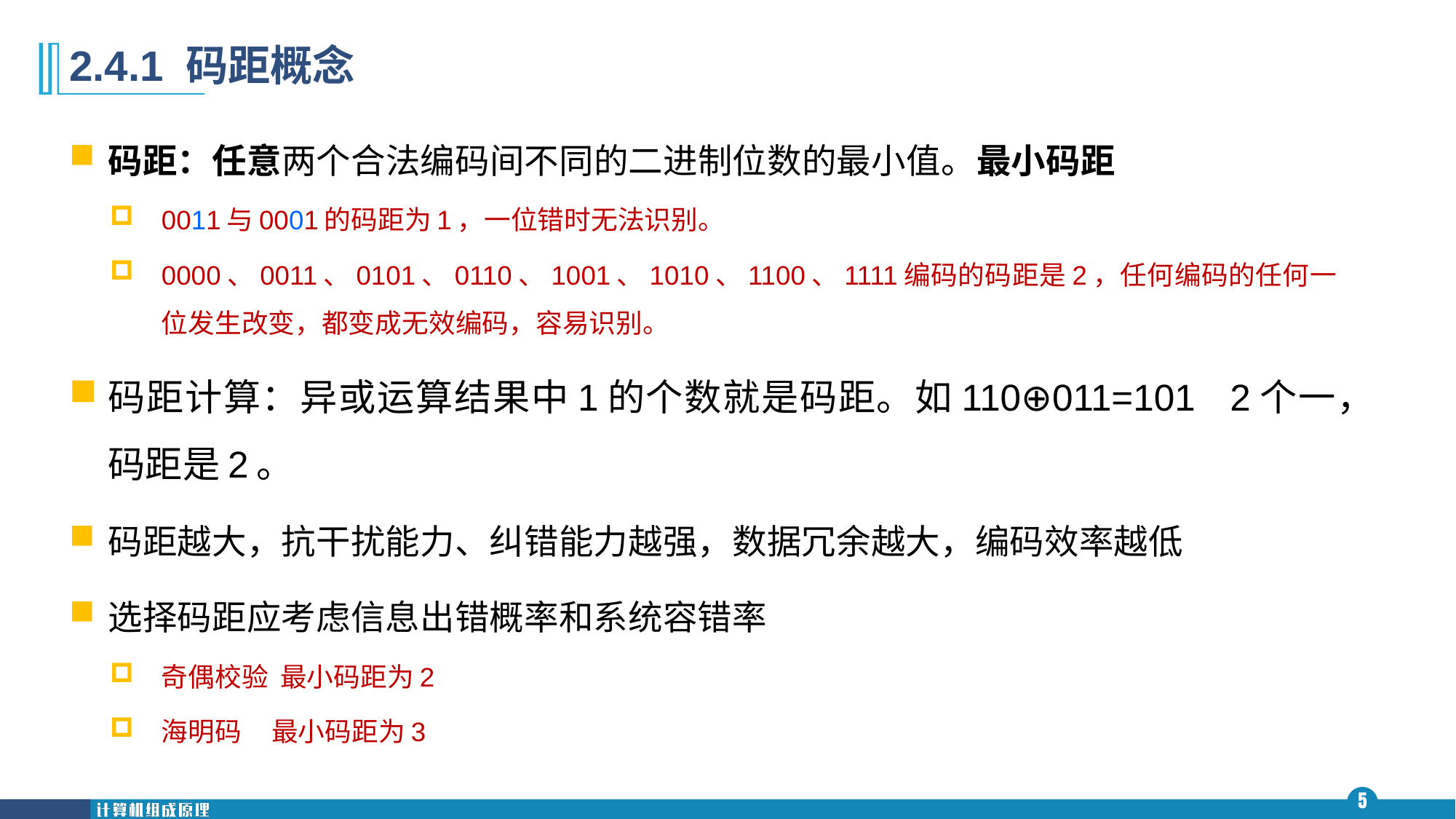

# 2.4.1 码距概念
码距：任意两个合法编码间不同的二进制位数的最小值。最小码距
0011与0001的码距为1，一位错时无法识别。
0000、0011、0101、0110、1001、1010、1100、1111编码的码距是2，任何编码的任何一位发生改变，都变成无效编码，容易识别。
码距计算：异或运算结果中1的个数就是码距。如110⊕011=101   2个一，码距是2。
码距越大，抗干扰能力、纠错能力越强，数据冗余越大，编码效率越低
选择码距应考虑信息出错概率和系统容错率
奇偶校验  最小码距为2
海明码     最小码距为3